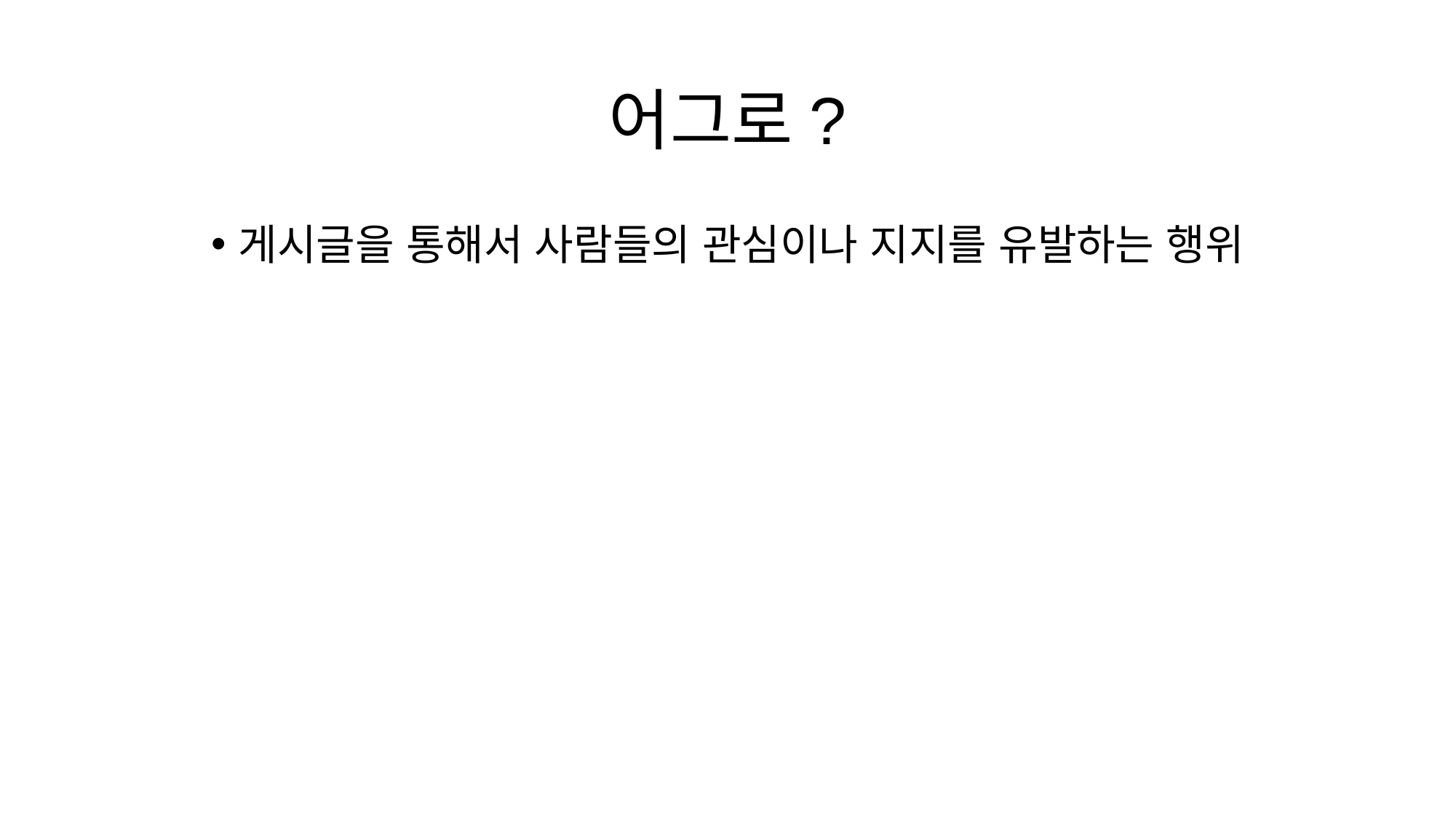

# 어그로?
게시글을 통해서 사람들의 관심이나 지지를 유발하는 행위